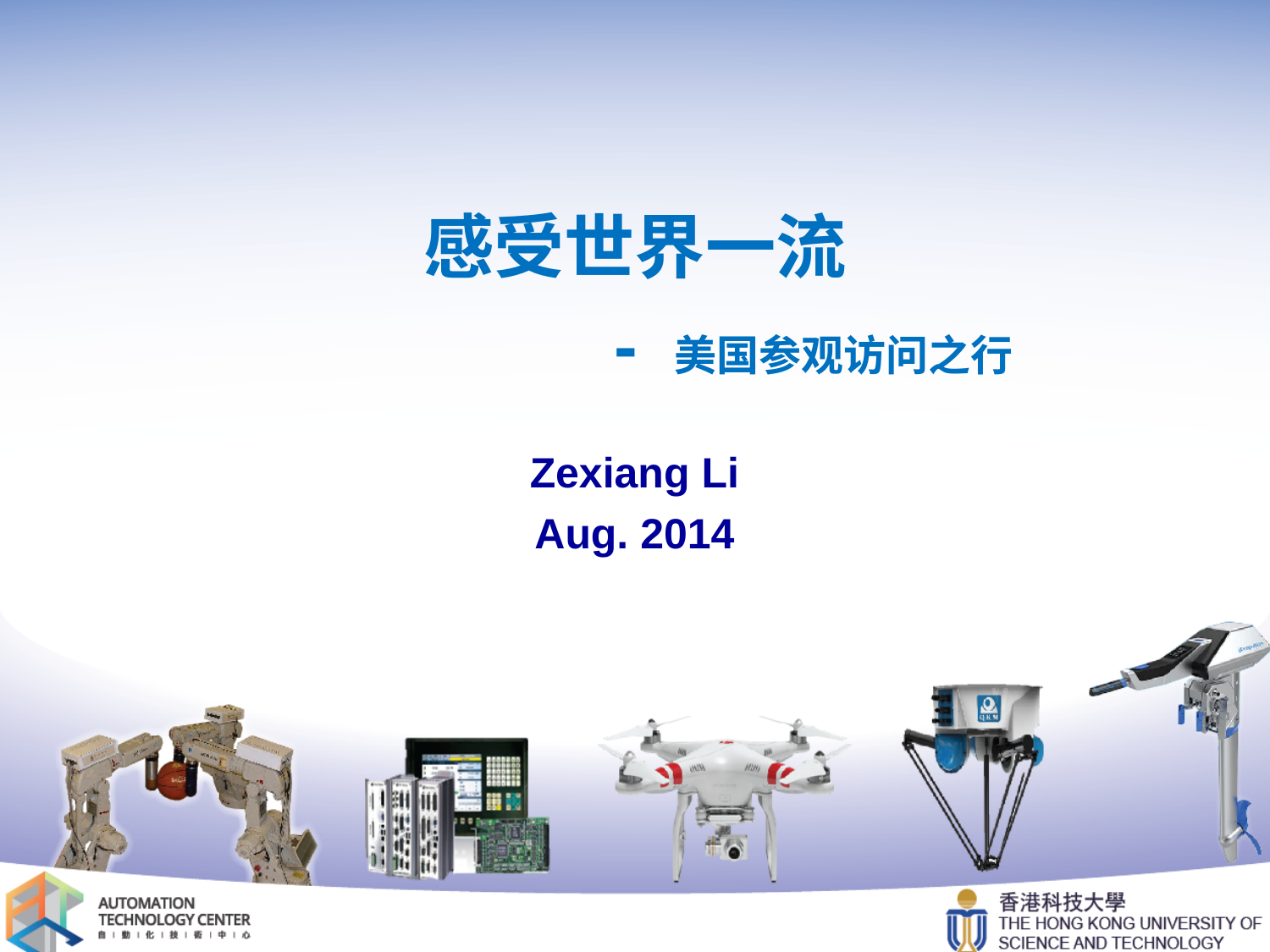

感受世界一流
- 美国参观访问之行
Zexiang Li
Aug. 2014